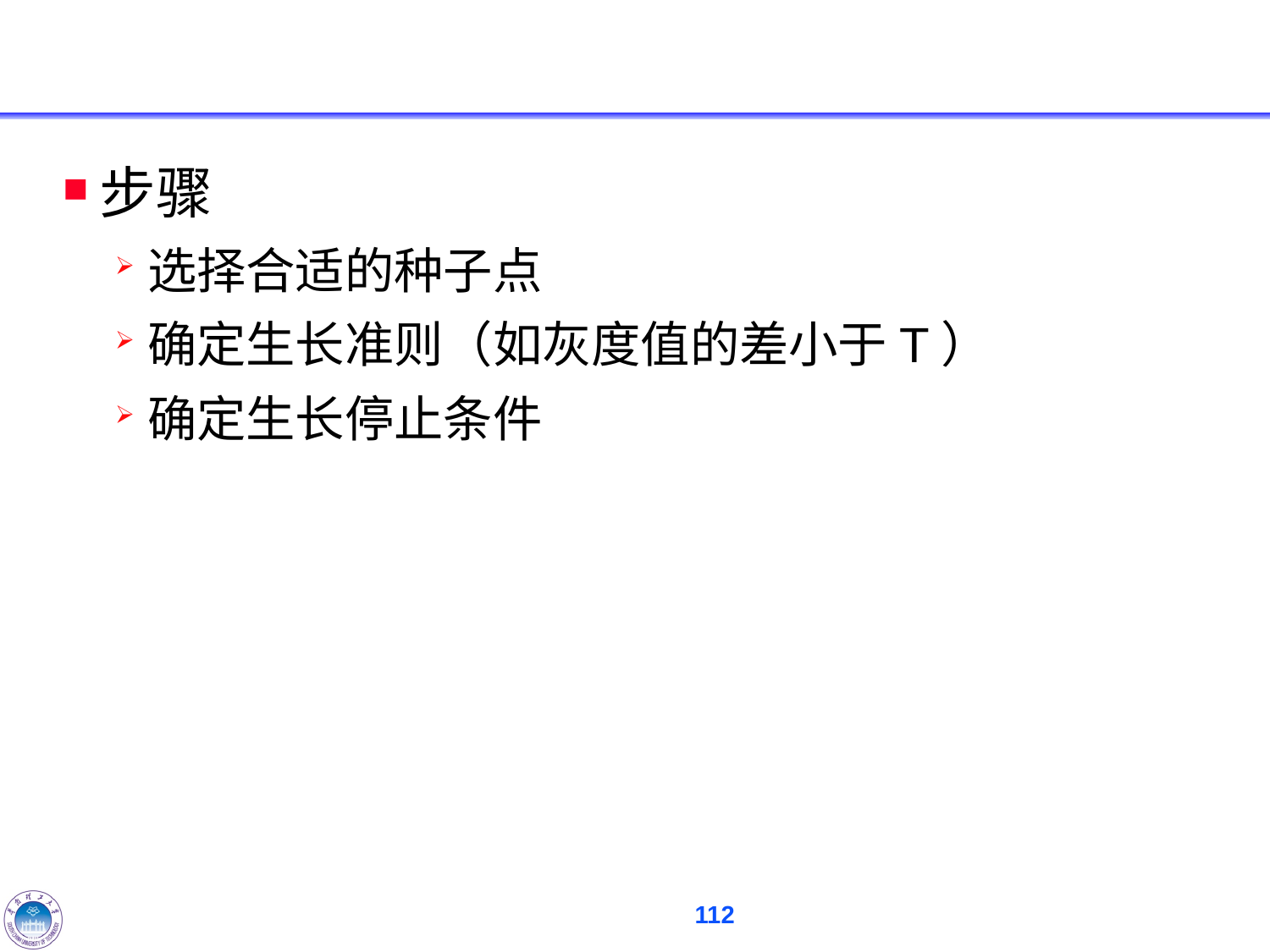

#
步骤
选择合适的种子点
确定生长准则（如灰度值的差小于T）
确定生长停止条件